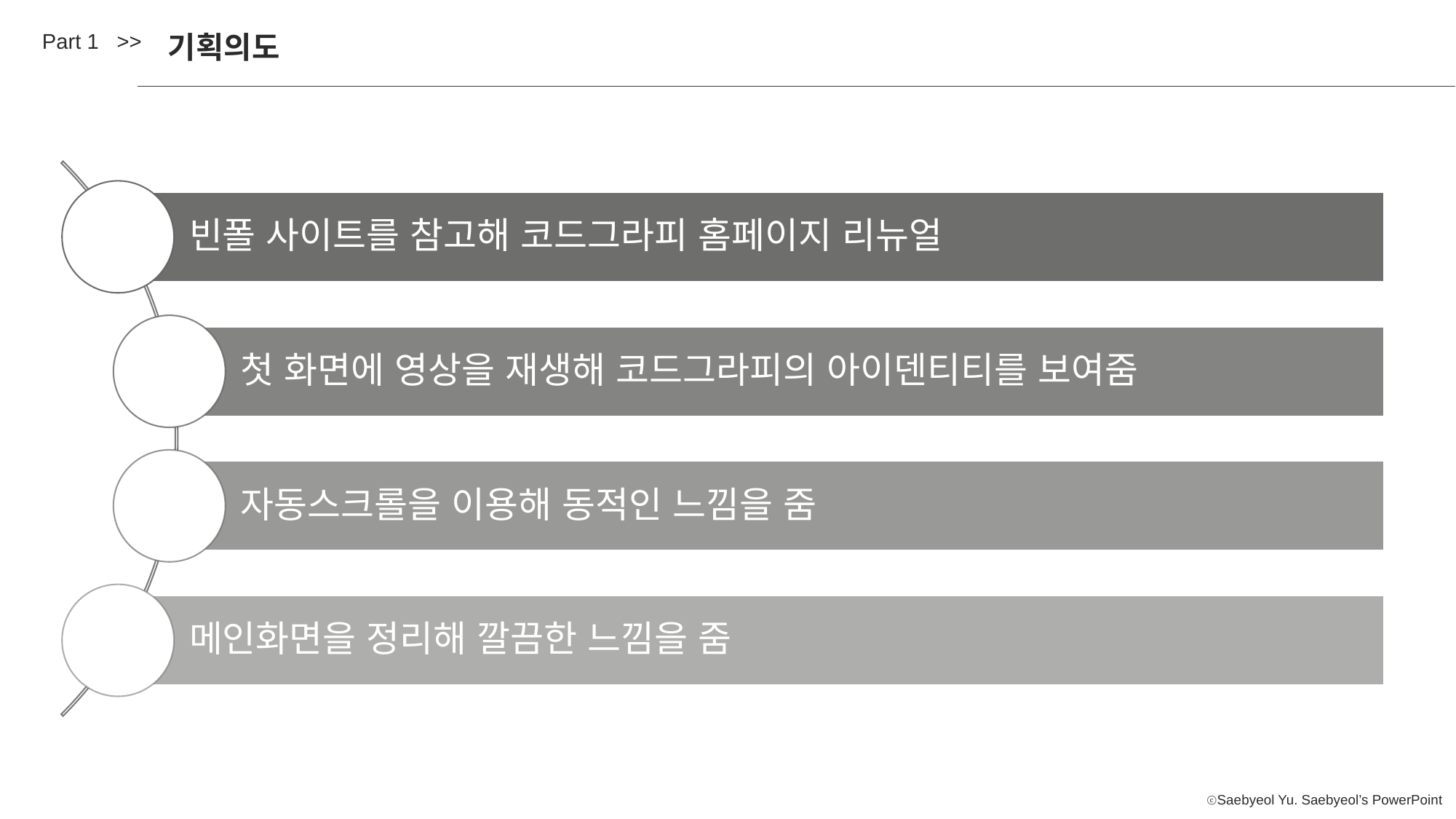

Part 1   >>
기획의도
빈폴 사이트를 참고해 코드그라피 홈페이지 리뉴얼
첫 화면에 영상을 재생해 코드그라피의 아이덴티티를 보여줌
자동스크롤을 이용해 동적인 느낌을 줌
메인화면을 정리해 깔끔한 느낌을 줌